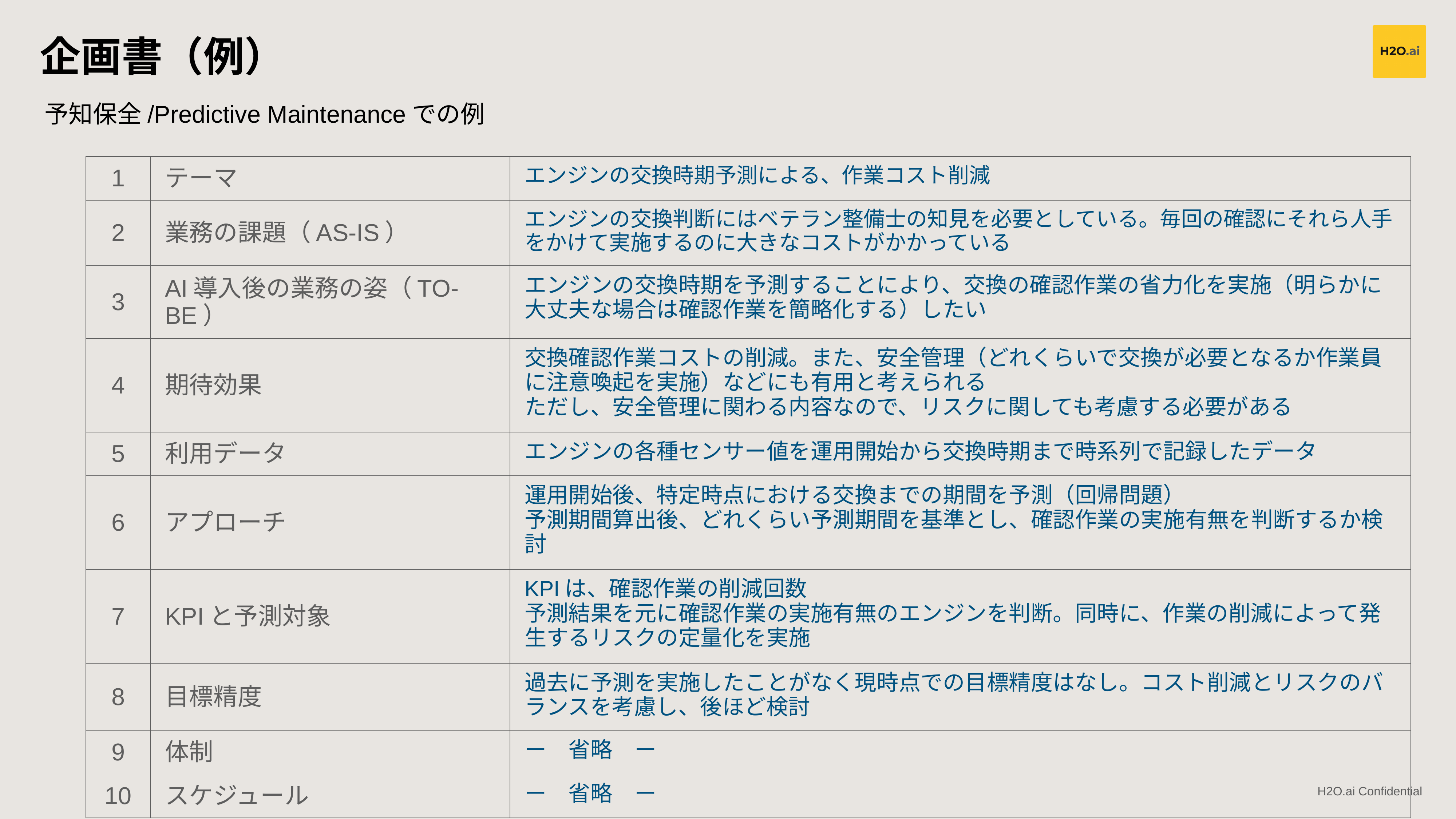

企画書（例）
予知保全/Predictive Maintenanceでの例
| 1 | テーマ | エンジンの交換時期予測による、作業コスト削減 |
| --- | --- | --- |
| 2 | 業務の課題（AS-IS） | エンジンの交換判断にはベテラン整備士の知見を必要としている。毎回の確認にそれら人手をかけて実施するのに大きなコストがかかっている |
| 3 | AI導入後の業務の姿（TO-BE） | エンジンの交換時期を予測することにより、交換の確認作業の省力化を実施（明らかに大丈夫な場合は確認作業を簡略化する）したい |
| 4 | 期待効果 | 交換確認作業コストの削減。また、安全管理（どれくらいで交換が必要となるか作業員に注意喚起を実施）などにも有用と考えられる ただし、安全管理に関わる内容なので、リスクに関しても考慮する必要がある |
| 5 | 利用データ | エンジンの各種センサー値を運用開始から交換時期まで時系列で記録したデータ |
| 6 | アプローチ | 運用開始後、特定時点における交換までの期間を予測（回帰問題） 予測期間算出後、どれくらい予測期間を基準とし、確認作業の実施有無を判断するか検討 |
| 7 | KPIと予測対象 | KPIは、確認作業の削減回数 予測結果を元に確認作業の実施有無のエンジンを判断。同時に、作業の削減によって発生するリスクの定量化を実施 |
| 8 | 目標精度 | 過去に予測を実施したことがなく現時点での目標精度はなし。コスト削減とリスクのバランスを考慮し、後ほど検討 |
| 9 | 体制 | ー　省略　ー |
| 10 | スケジュール | ー　省略　ー |